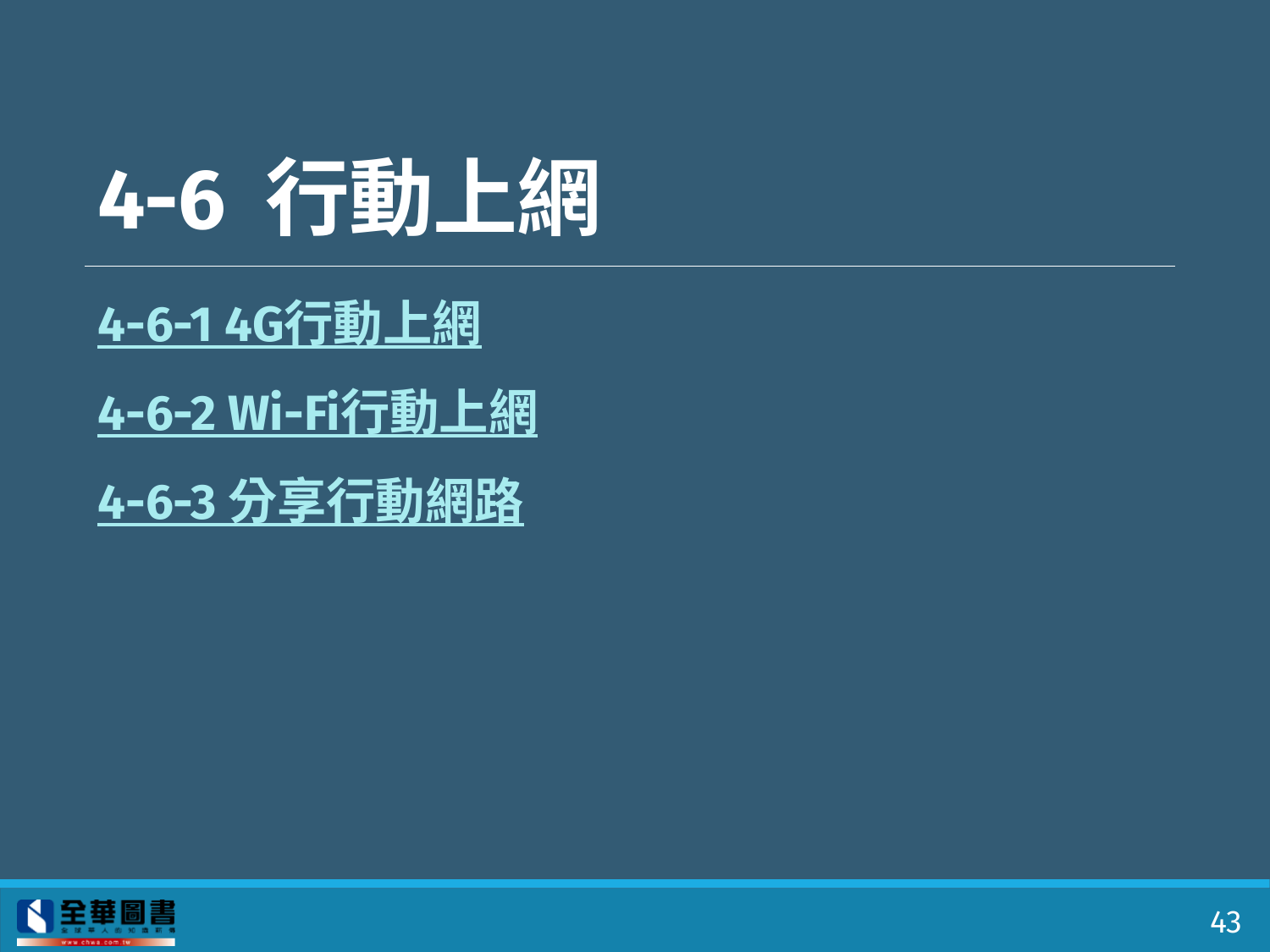

# 4-6 行動上網
4-6-1 4G行動上網
4-6-2 Wi-Fi行動上網
4-6-3 分享行動網路
43